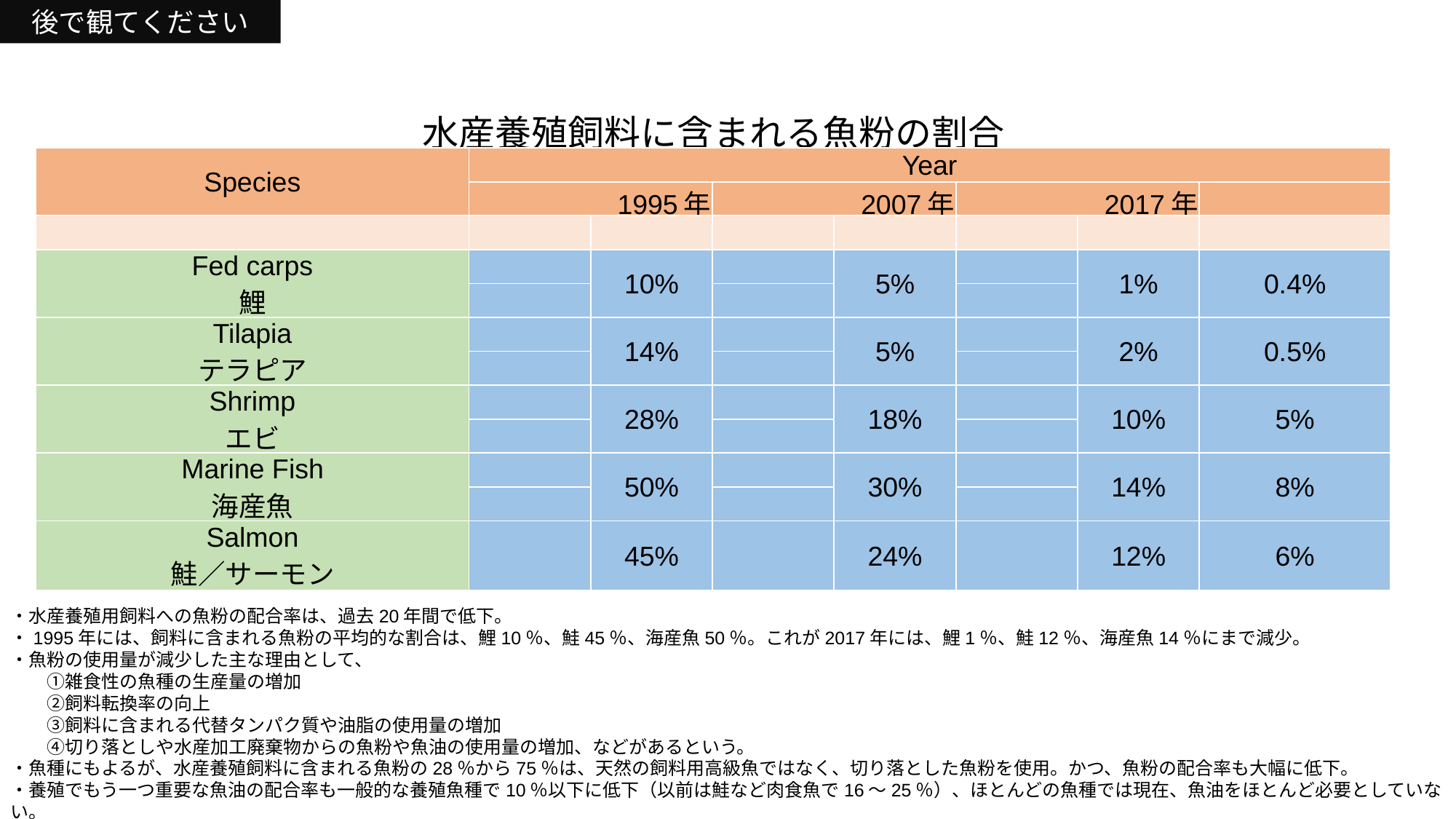

後で観てください
| 水産養殖飼料に含まれる魚粉の割合 |  |  |  |  |  |  |  |
| --- | --- | --- | --- | --- | --- | --- | --- |
| Species | Year |  |  |  |  |  |  |
|  | 1995年 |  | 2007年 |  | 2017年 |  |  |
|  |  |  |  |  |  |  |  |
| Fed carps 鯉 |  | 10% |  | 5% |  | 1% | 0.4% |
|  |  |  |  |  |  |  |  |
| Tilapia テラピア |  | 14% |  | 5% |  | 2% | 0.5% |
|  |  |  |  |  |  |  |  |
| Shrimp エビ |  | 28% |  | 18% |  | 10% | 5% |
|  |  |  |  |  |  |  |  |
| Marine Fish 海産魚 |  | 50% |  | 30% |  | 14% | 8% |
|  |  |  |  |  |  |  |  |
| Salmon 鮭／サーモン |  | 45% |  | 24% |  | 12% | 6% |
・水産養殖用飼料への魚粉の配合率は、過去20年間で低下。
・1995年には、飼料に含まれる魚粉の平均的な割合は、鯉10％、鮭45％、海産魚50％。これが2017年には、鯉1％、鮭12％、海産魚14％にまで減少。
・魚粉の使用量が減少した主な理由として、
　　①雑食性の魚種の生産量の増加
　　②飼料転換率の向上
　　③飼料に含まれる代替タンパク質や油脂の使用量の増加
　　④切り落としや水産加工廃棄物からの魚粉や魚油の使用量の増加、などがあるという。
・魚種にもよるが、水産養殖飼料に含まれる魚粉の28％から75％は、天然の飼料用高級魚ではなく、切り落とした魚粉を使用。かつ、魚粉の配合率も大幅に低下。
・養殖でもう一つ重要な魚油の配合率も一般的な養殖魚種で10％以下に低下（以前は鮭など肉食魚で16～25％）、ほとんどの魚種では現在、魚油をほとんど必要としていない。